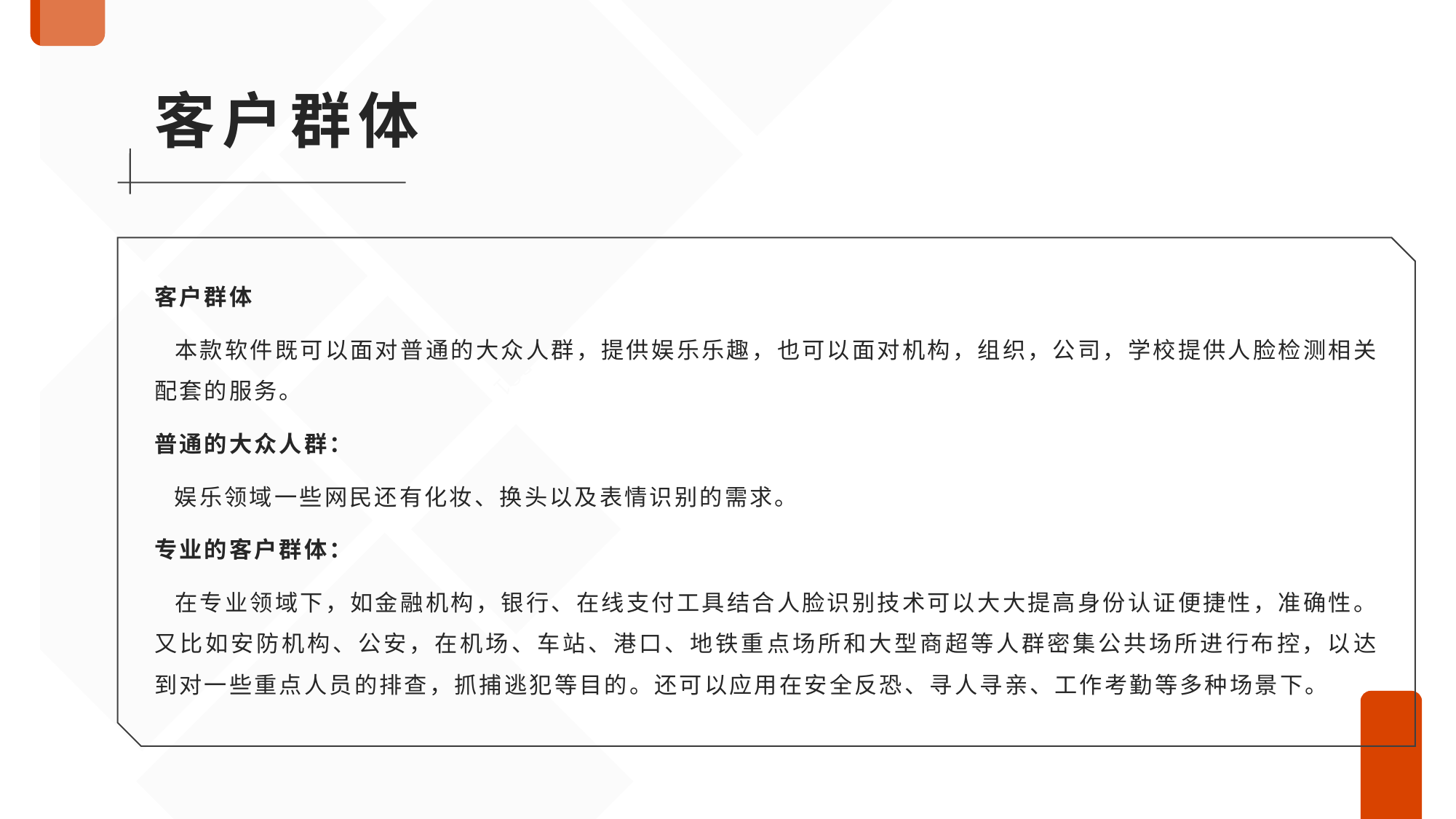

客户群体

客户群体
  本款软件既可以面对普通的大众人群，提供娱乐乐趣，也可以面对机构，组织，公司，学校提供人脸检测相关配套的服务。
普通的大众人群：
  娱乐领域一些网民还有化妆、换头以及表情识别的需求。
专业的客户群体：
  在专业领域下，如金融机构，银行、在线支付工具结合人脸识别技术可以大大提高身份认证便捷性，准确性。又比如安防机构、公安，在机场、车站、港口、地铁重点场所和大型商超等人群密集公共场所进行布控，以达到对一些重点人员的排查，抓捕逃犯等目的。还可以应用在安全反恐、寻人寻亲、工作考勤等多种场景下。